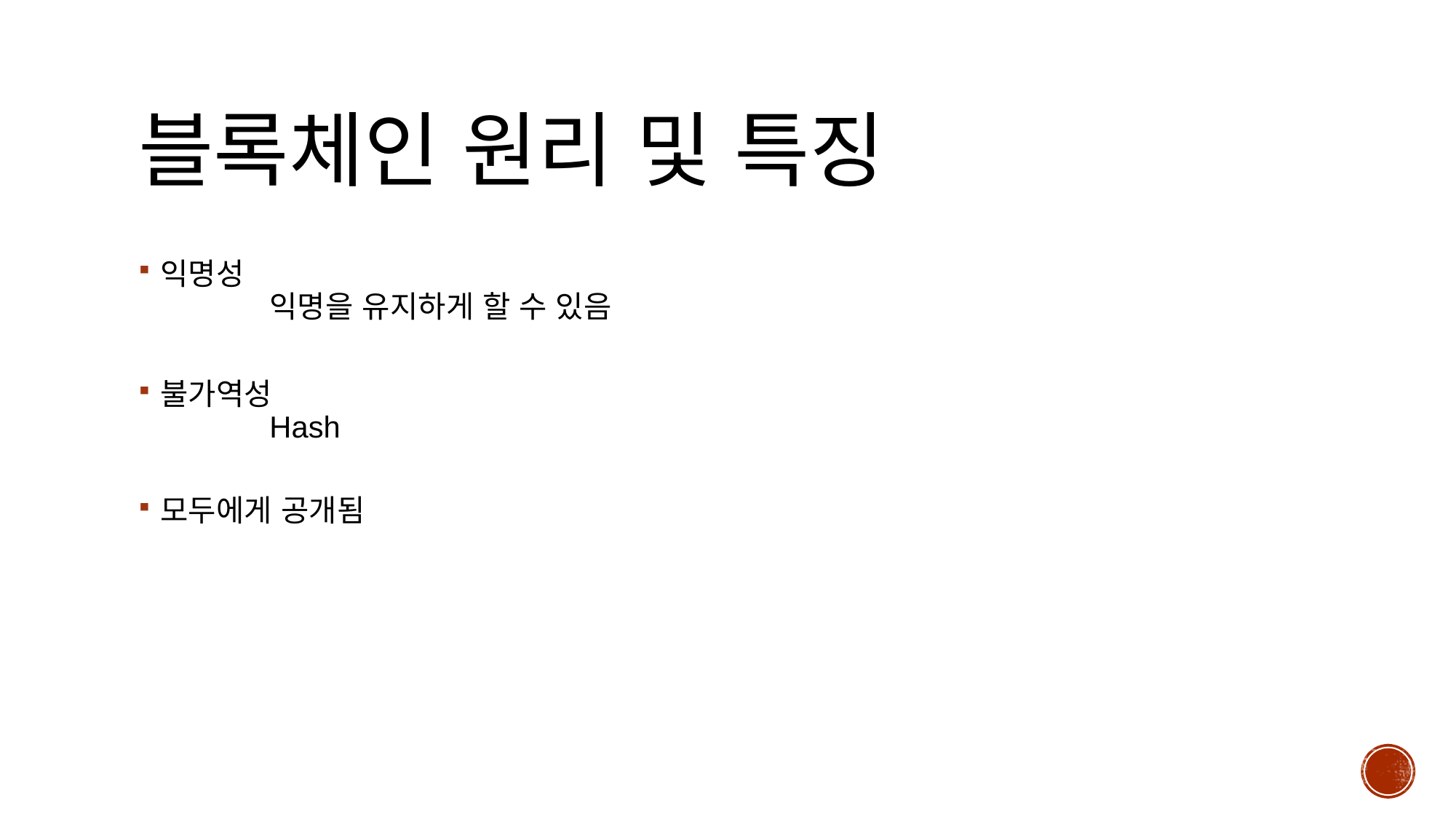

# 블록체인 원리 및 특징
익명성
	익명을 유지하게 할 수 있음
불가역성
	Hash
모두에게 공개됨